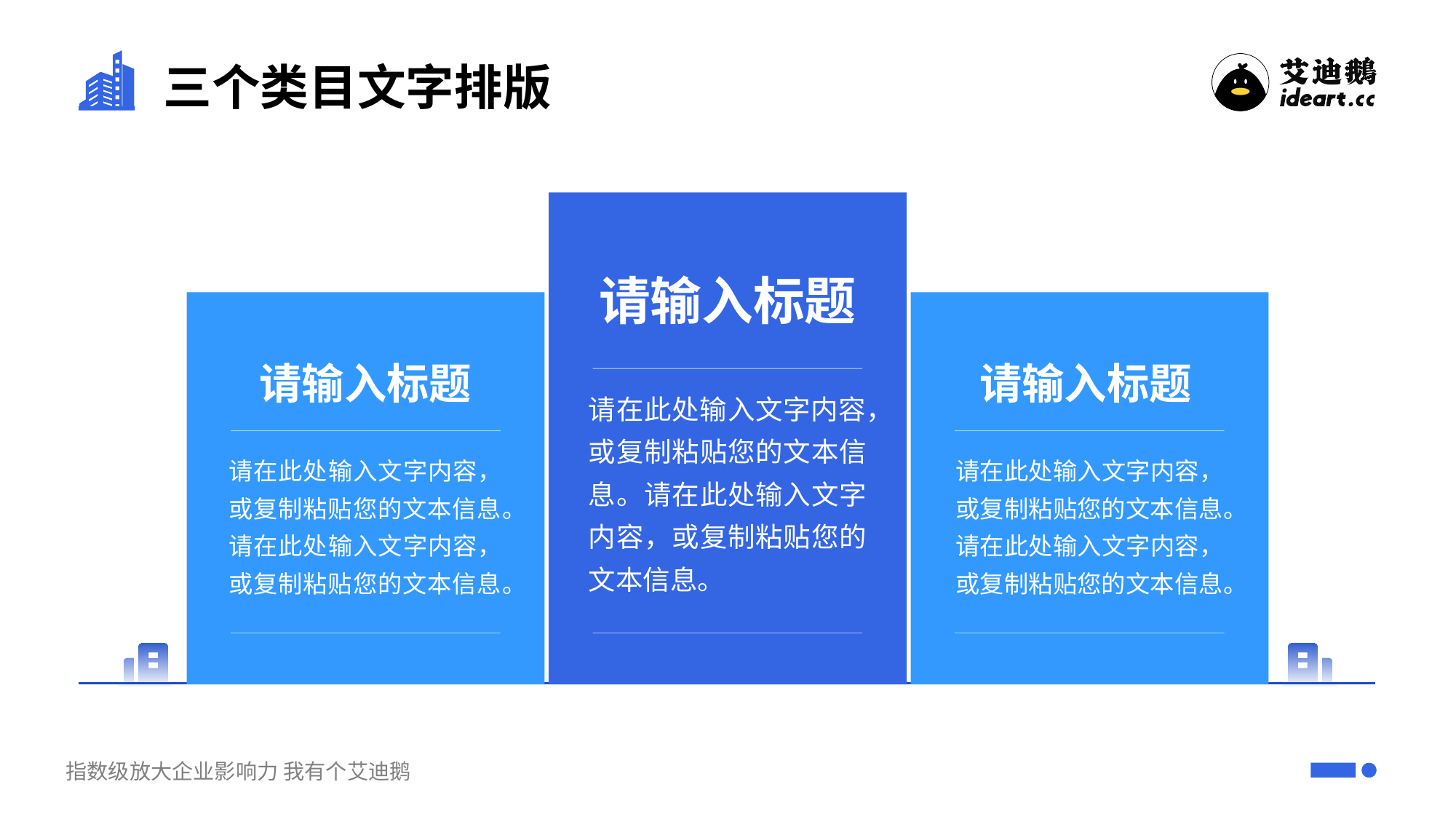

# 三个类目文字排版

请输入标题

请输入标题
请输入标题
请在此处输入文字内容，或复制粘贴您的文本信息。请在此处输入文字内容，或复制粘贴您的文本信息。
请在此处输入文字内容，或复制粘贴您的文本信息。请在此处输入文字内容，或复制粘贴您的文本信息。
请在此处输入文字内容，或复制粘贴您的文本信息。请在此处输入文字内容，或复制粘贴您的文本信息。